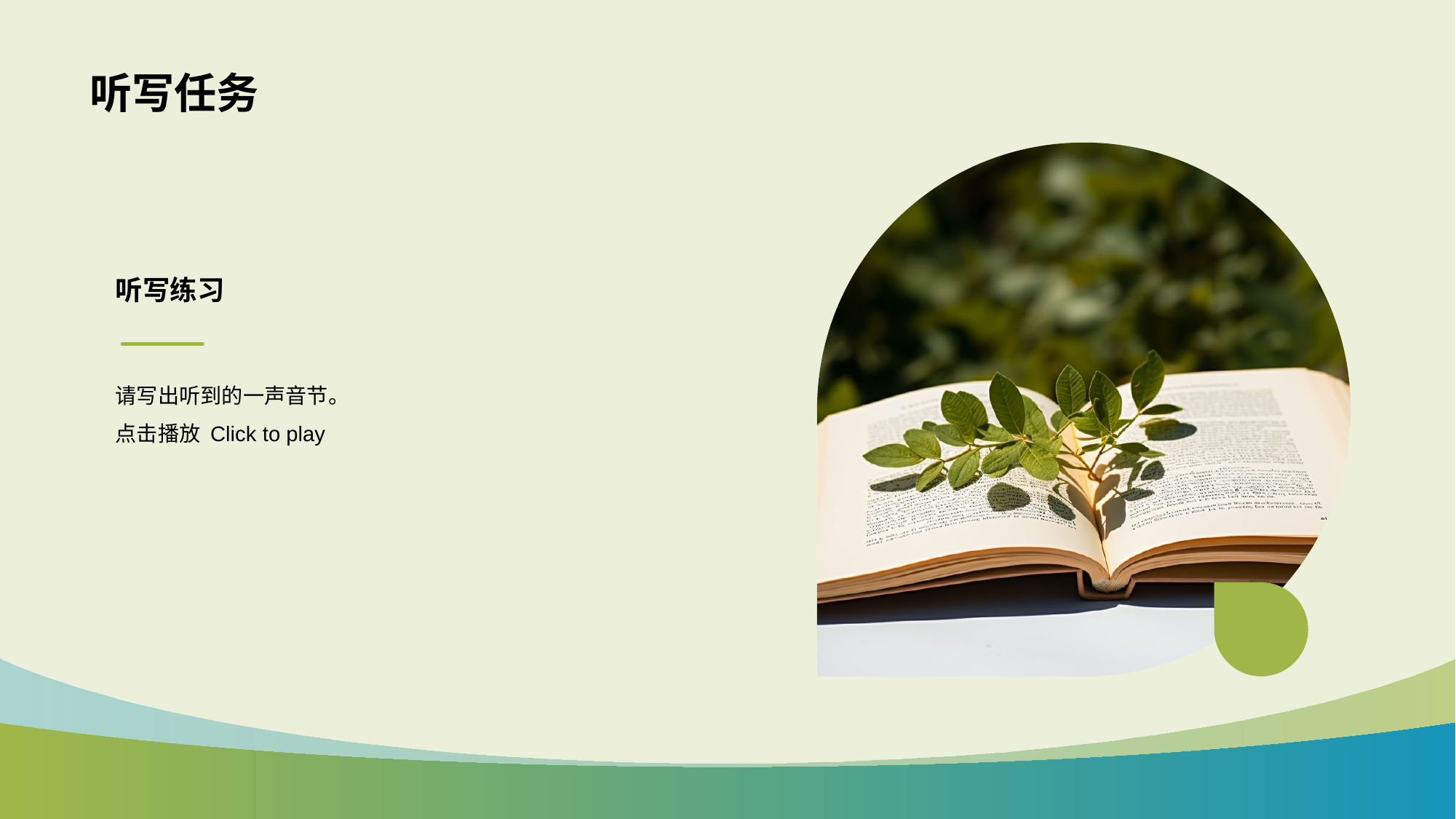

# 听写任务

听写练习
请写出听到的一声音节。
点击播放 Click to play